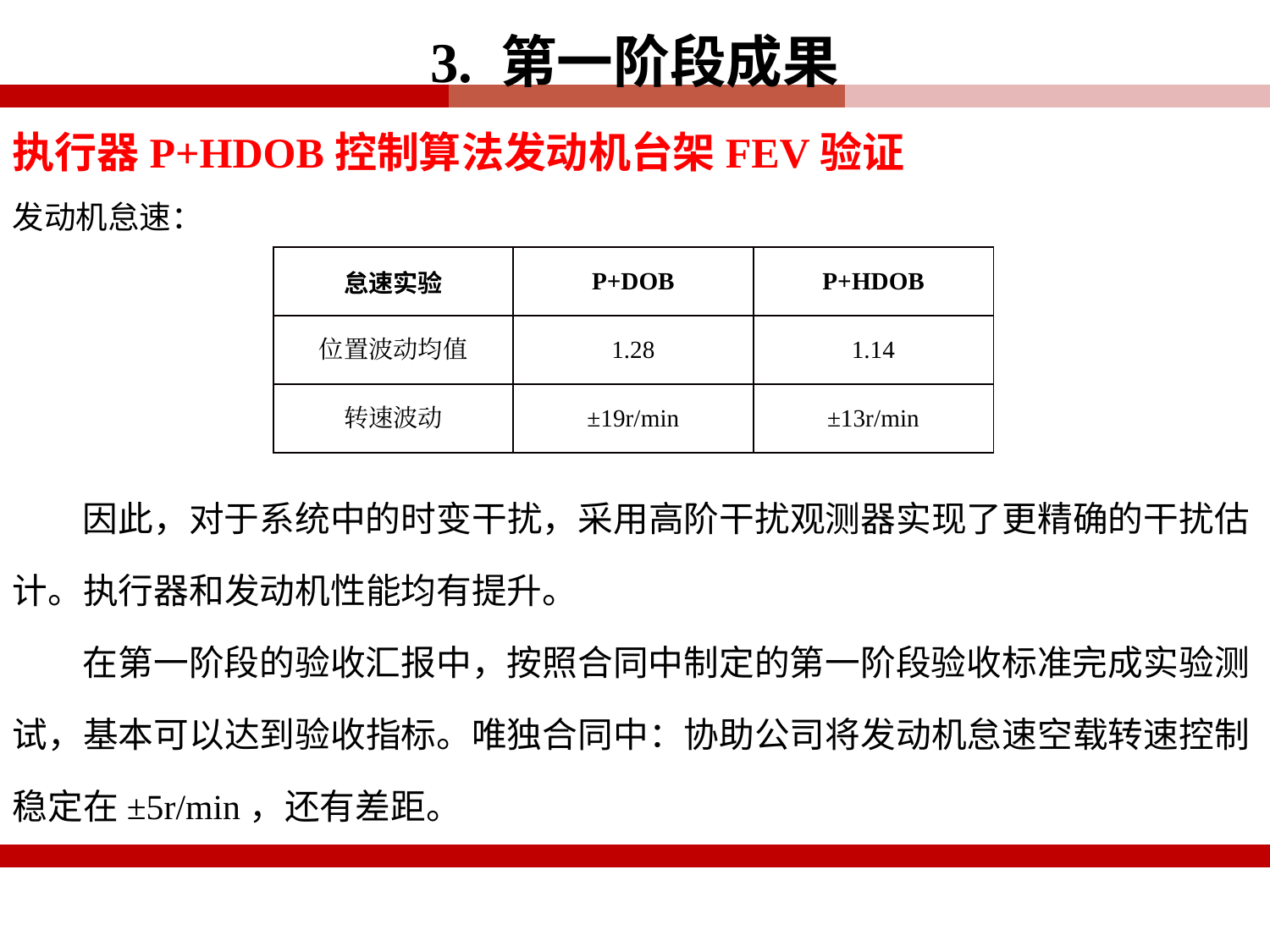

3. 第一阶段成果
执行器P+HDOB控制算法发动机台架FEV验证
发动机怠速：
| 怠速实验 | P+DOB | P+HDOB |
| --- | --- | --- |
| 位置波动均值 | 1.28 | 1.14 |
| 转速波动 | ±19r/min | ±13r/min |
因此，对于系统中的时变干扰，采用高阶干扰观测器实现了更精确的干扰估计。执行器和发动机性能均有提升。
在第一阶段的验收汇报中，按照合同中制定的第一阶段验收标准完成实验测试，基本可以达到验收指标。唯独合同中：协助公司将发动机怠速空载转速控制稳定在±5r/min，还有差距。